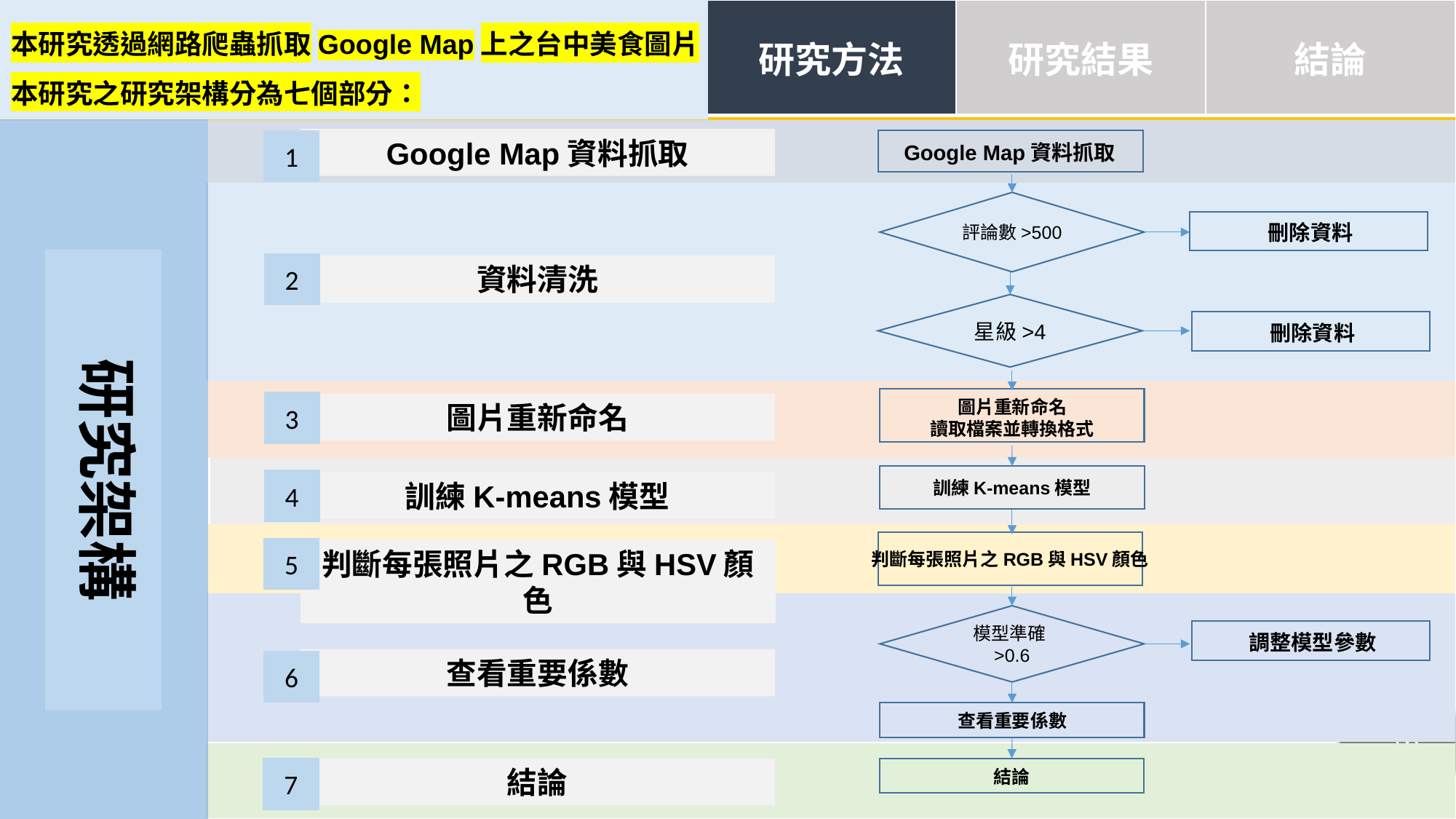

| 緒論 | 文獻探討 | 研究方法 | 研究結果 | 結論 |
| --- | --- | --- | --- | --- |
本研究透過網路爬蟲抓取Google Map上之台中美食圖片
本研究之研究架構分為七個部分：

Google Map資料抓取

Google Map資料抓取
評論數>500

刪除資料
星級>4

刪除資料

圖片重新命名
讀取檔案並轉換格式

訓練K-means模型

判斷每張照片之RGB與HSV顏色
模型準確>0.6

調整模型參數

查看重要係數

結論
1

研究架構

2
資料清洗

3
圖片重新命名

4
訓練K-means模型

5
判斷每張照片之RGB與HSV顏色

查看重要係數
6

7
結論